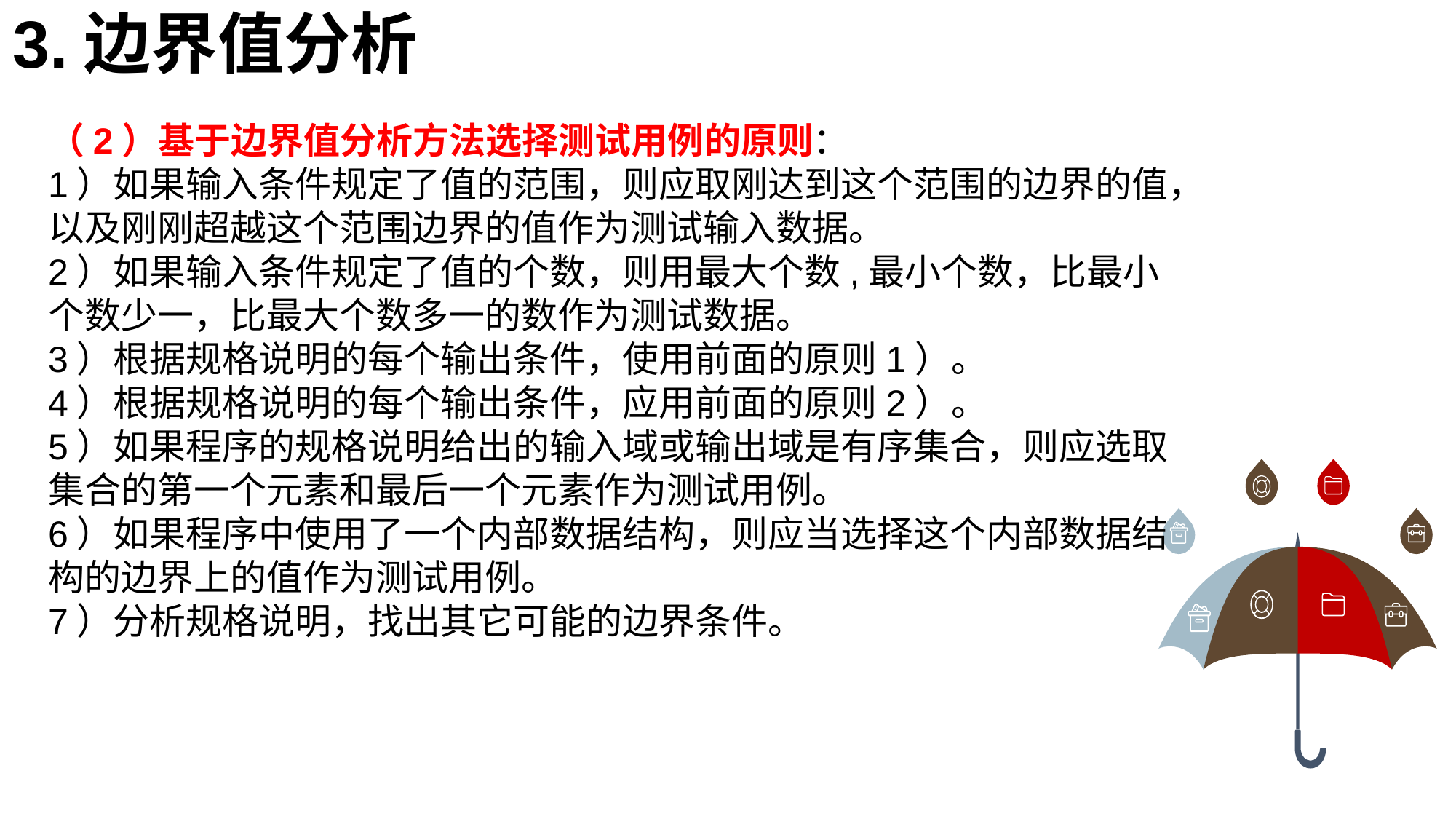

3.边界值分析
（2）基于边界值分析方法选择测试用例的原则：
1）如果输入条件规定了值的范围，则应取刚达到这个范围的边界的值，以及刚刚超越这个范围边界的值作为测试输入数据。
2）如果输入条件规定了值的个数，则用最大个数,最小个数，比最小个数少一，比最大个数多一的数作为测试数据。
3）根据规格说明的每个输出条件，使用前面的原则1）。
4）根据规格说明的每个输出条件，应用前面的原则2）。
5）如果程序的规格说明给出的输入域或输出域是有序集合，则应选取集合的第一个元素和最后一个元素作为测试用例。
6）如果程序中使用了一个内部数据结构，则应当选择这个内部数据结构的边界上的值作为测试用例。
7）分析规格说明，找出其它可能的边界条件。